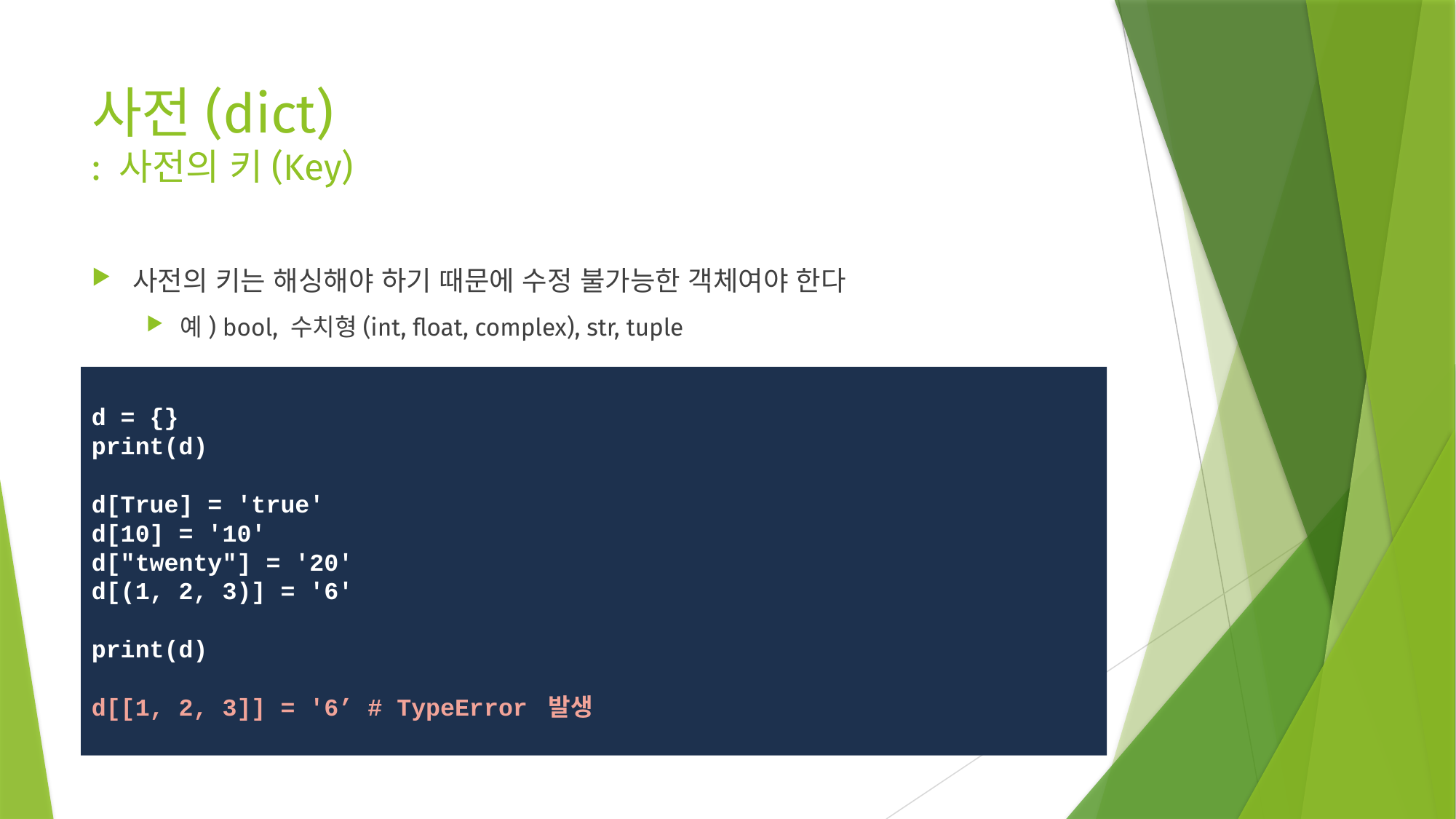

# 사전(dict) : 사전의 키(Key)
사전의 키는 해싱해야 하기 때문에 수정 불가능한 객체여야 한다
예) bool, 수치형(int, float, complex), str, tuple

d = {}
print(d)
d[True] = 'true'
d[10] = '10'
d["twenty"] = '20'
d[(1, 2, 3)] = '6'
print(d)
d[[1, 2, 3]] = '6’ # TypeError 발생